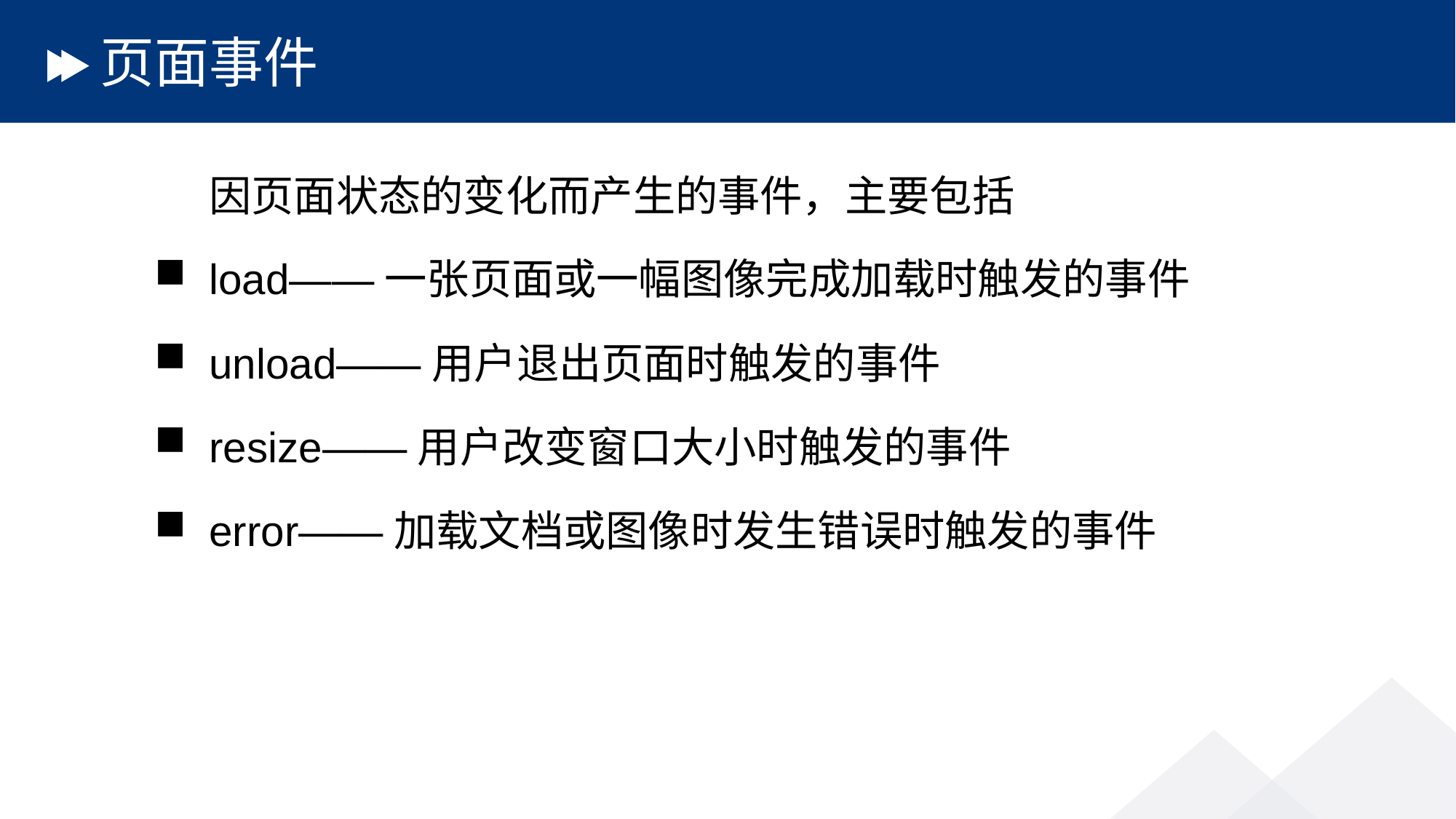

# 页面事件
	因页面状态的变化而产生的事件，主要包括
load——一张页面或一幅图像完成加载时触发的事件
unload——用户退出页面时触发的事件
resize——用户改变窗口大小时触发的事件
error——加载文档或图像时发生错误时触发的事件